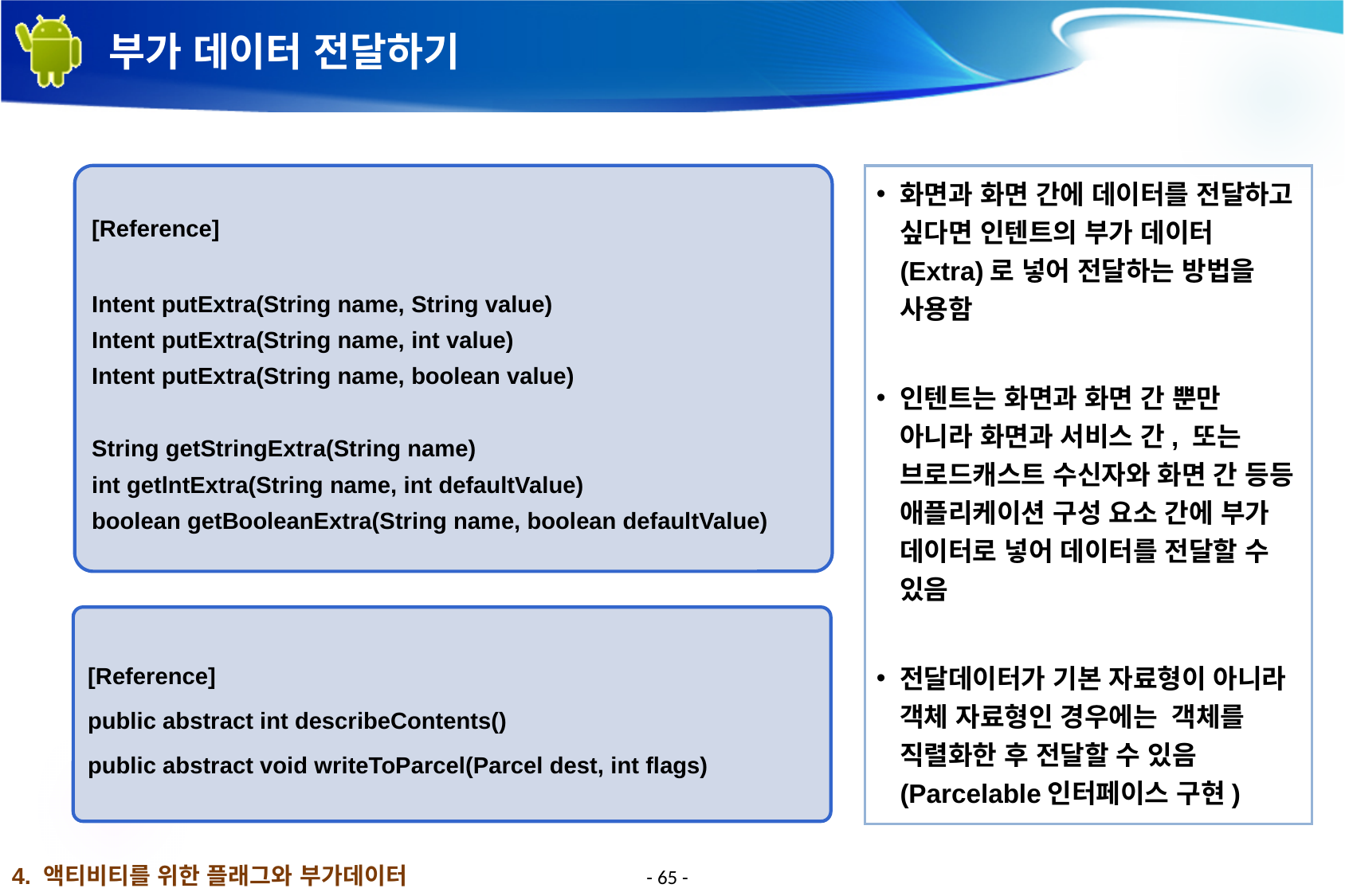

# 부가 데이터 전달하기
[Reference]

Intent putExtra(String name, String value)
Intent putExtra(String name, int value)
Intent putExtra(String name, boolean value)

String getStringExtra(String name)
int getlntExtra(String name, int defaultValue)
boolean getBooleanExtra(String name, boolean defaultValue)
화면과 화면 간에 데이터를 전달하고 싶다면 인텐트의 부가 데이터(Extra)로 넣어 전달하는 방법을 사용함

인텐트는 화면과 화면 간 뿐만 아니라 화면과 서비스 간, 또는 브로드캐스트 수신자와 화면 간 등등 애플리케이션 구성 요소 간에 부가 데이터로 넣어 데이터를 전달할 수 있음

전달데이터가 기본 자료형이 아니라 객체 자료형인 경우에는  객체를 직렬화한 후 전달할 수 있음(Parcelable인터페이스 구현)
[Reference]
public abstract int describeContents()
public abstract void writeToParcel(Parcel dest, int flags)
4. 액티비티를 위한 플래그와 부가데이터